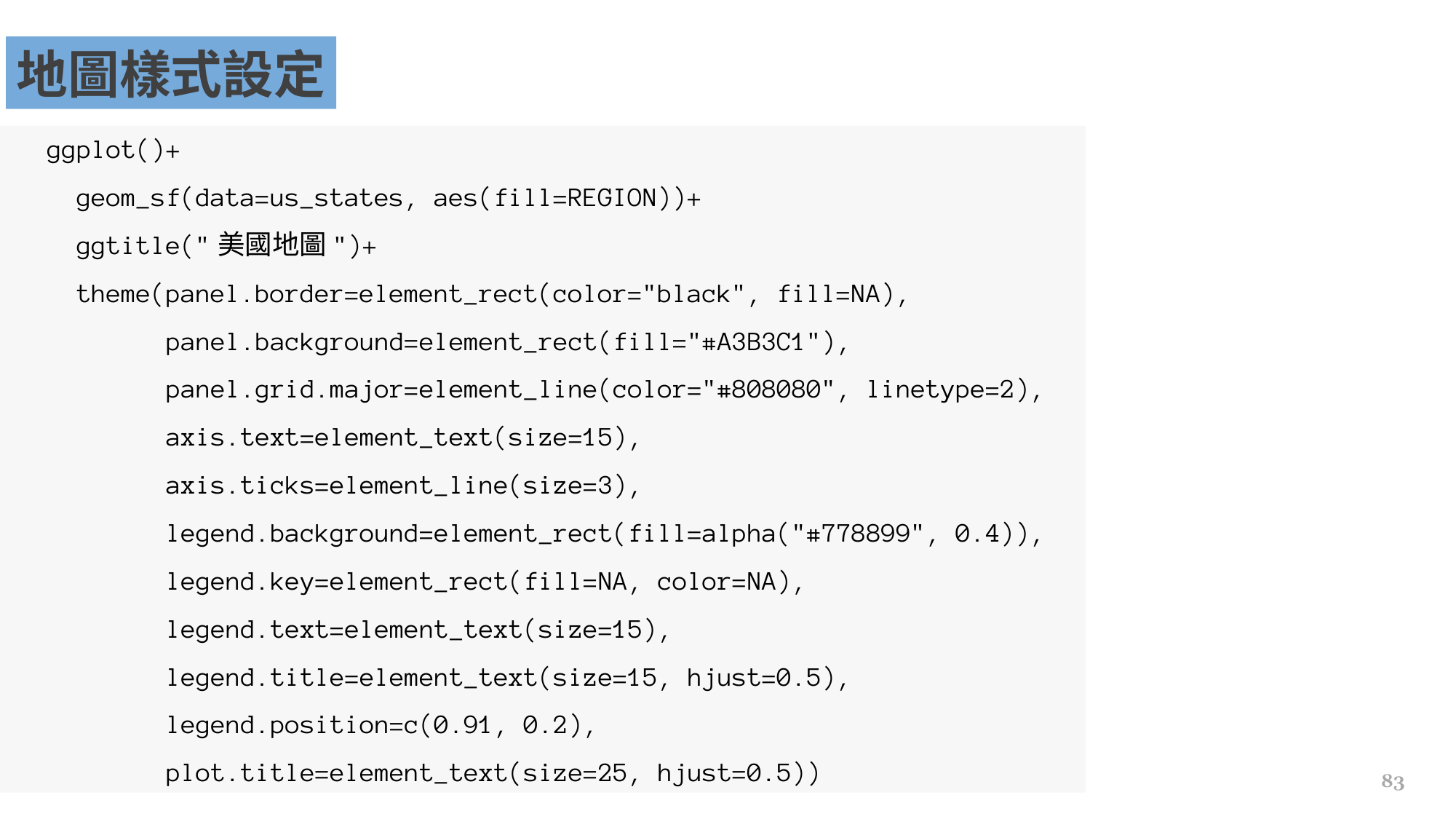

地圖樣式設定
ggplot()+
  geom_sf(data=us_states, aes(fill=REGION))+
  ggtitle("美國地圖")+
  theme(panel.border=element_rect(color="black", fill=NA),
        panel.background=element_rect(fill="#A3B3C1"),
        panel.grid.major=element_line(color="#808080", linetype=2),
        axis.text=element_text(size=15),
        axis.ticks=element_line(size=3),
        legend.background=element_rect(fill=alpha("#778899", 0.4)),
        legend.key=element_rect(fill=NA, color=NA),
        legend.text=element_text(size=15),
        legend.title=element_text(size=15, hjust=0.5),
        legend.position=c(0.91, 0.2),
        plot.title=element_text(size=25, hjust=0.5))
83